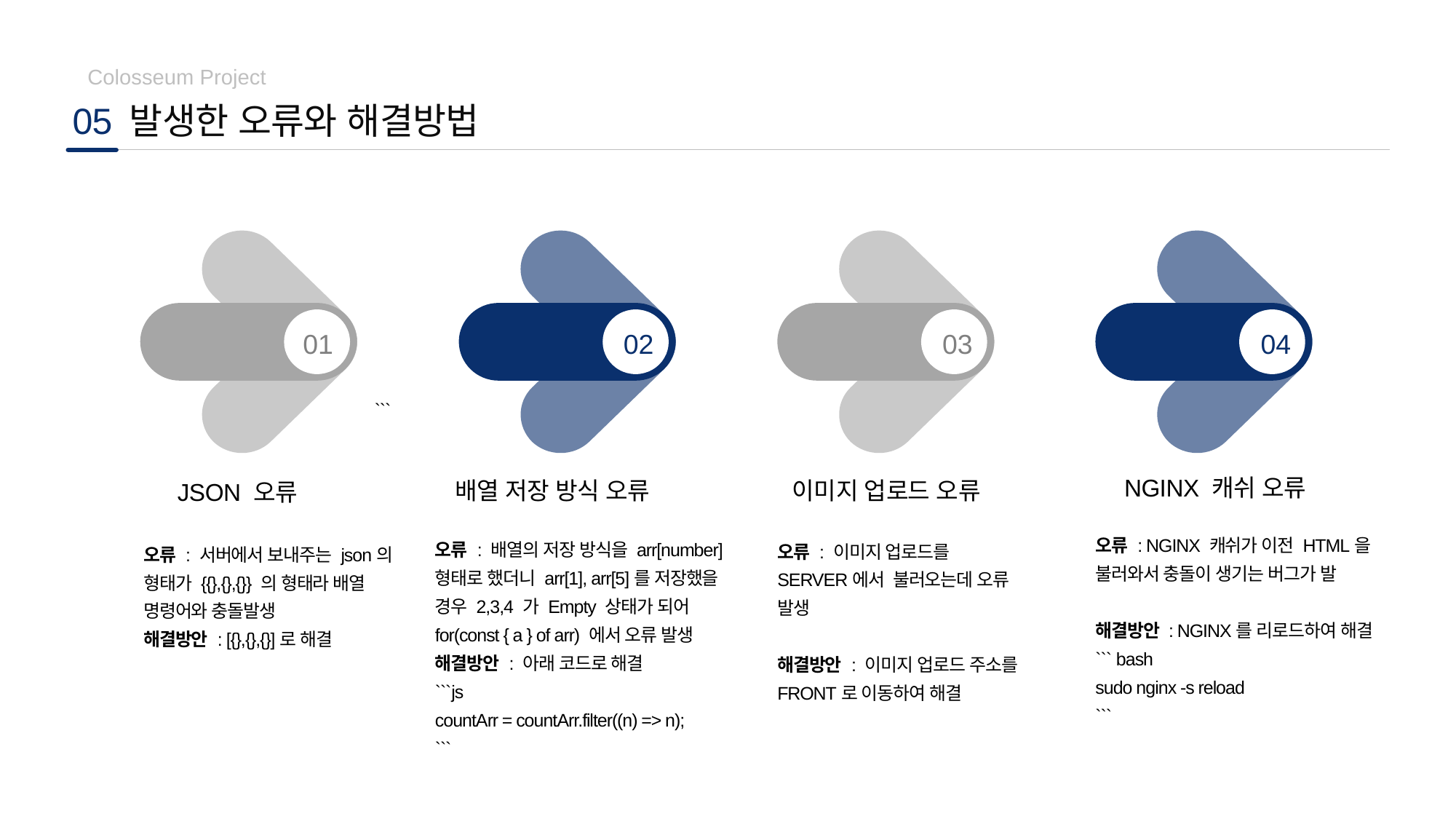

Colosseum Project
05
발생한 오류와 해결방법

01
02
03
04
```
NGINX 캐쉬 오류
배열 저장 방식 오류
이미지 업로드 오류
JSON 오류
오류 : NGINX 캐쉬가 이전 HTML을 불러와서 충돌이 생기는 버그가 발

해결방안 : NGINX를 리로드하여 해결
``` bash
sudo nginx -s reload
```
오류 : 배열의 저장 방식을 arr[number] 형태로 했더니 arr[1], arr[5]를 저장했을 경우 2,3,4 가 Empty 상태가 되어 for(const { a } of arr) 에서 오류 발생
해결방안 : 아래 코드로 해결
```js
countArr = countArr.filter((n) => n);
```
오류 : 이미지 업로드를 SERVER에서  불러오는데 오류 발생

해결방안 : 이미지 업로드 주소를  FRONT로 이동하여 해결
오류 : 서버에서 보내주는 json의 형태가 {{},{},{}} 의 형태라 배열 명령어와 충돌발생
해결방안 : [{},{},{}]로 해결